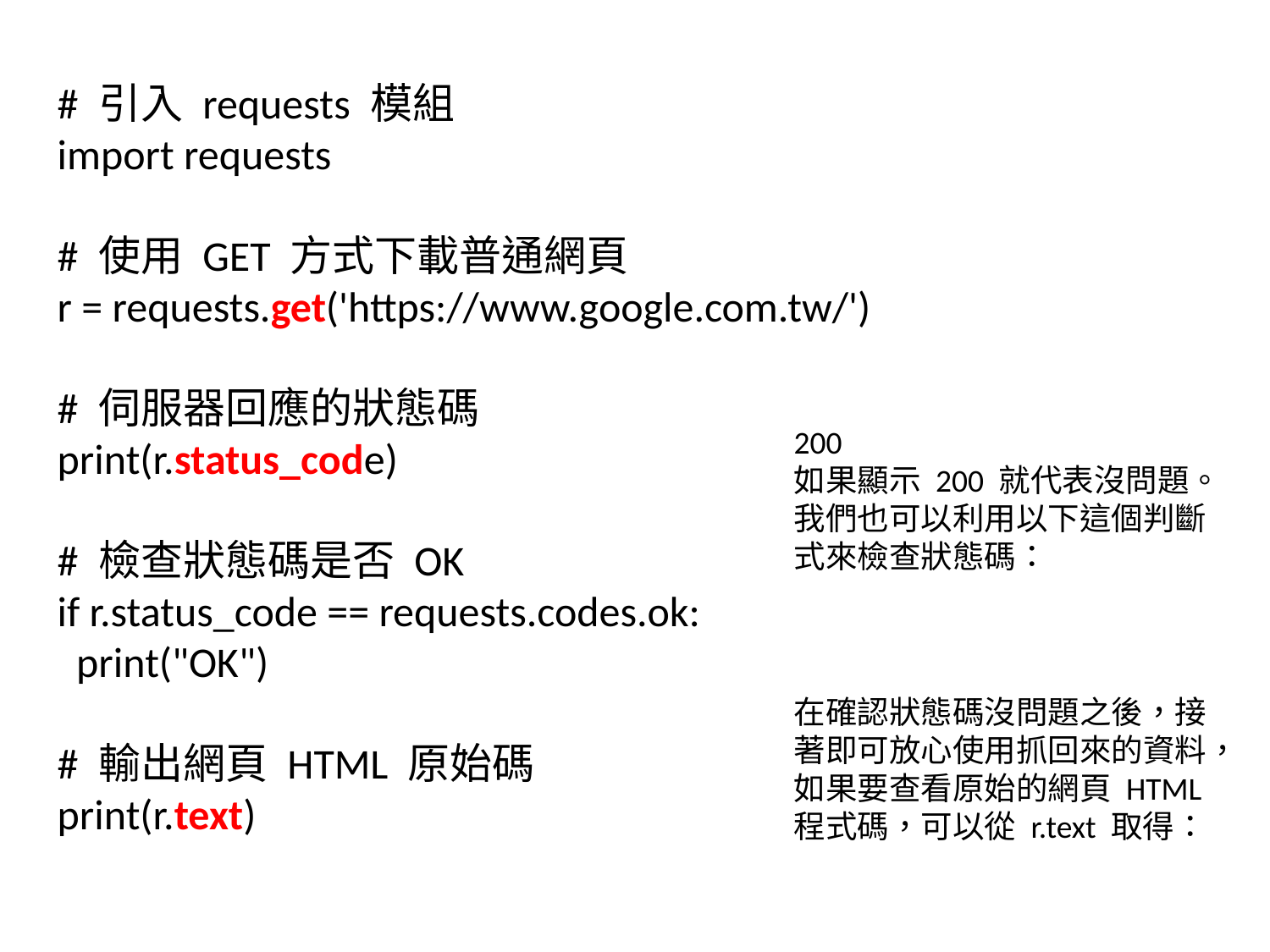

# 引入 requests 模組
import requests

# 使用 GET 方式下載普通網頁
r = requests.get('https://www.google.com.tw/')

# 伺服器回應的狀態碼
print(r.status_code)

# 檢查狀態碼是否 OK
if r.status_code == requests.codes.ok:
  print("OK")

# 輸出網頁 HTML 原始碼
print(r.text)
200
如果顯示 200 就代表沒問題。我們也可以利用以下這個判斷式來檢查狀態碼：
在確認狀態碼沒問題之後，接著即可放心使用抓回來的資料，如果要查看原始的網頁 HTML 程式碼，可以從 r.text 取得：